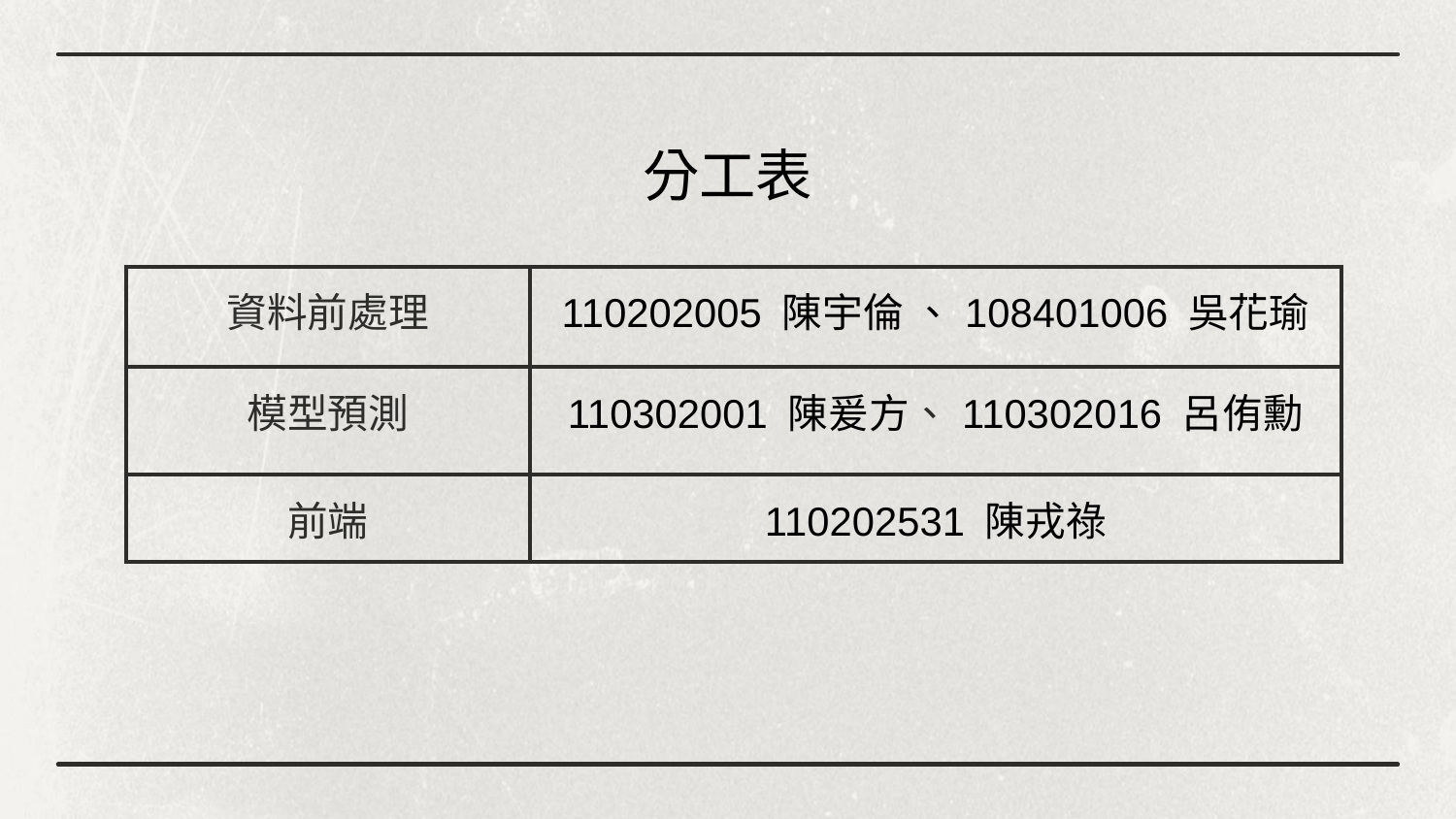

分工表
| 資料前處理 | 110202005 陳宇倫 、108401006 吳花瑜 |
| --- | --- |
| 模型預測 | 110302001 陳爰方、110302016 呂侑勳 |
| 前端 | 110202531 陳戎祿 |